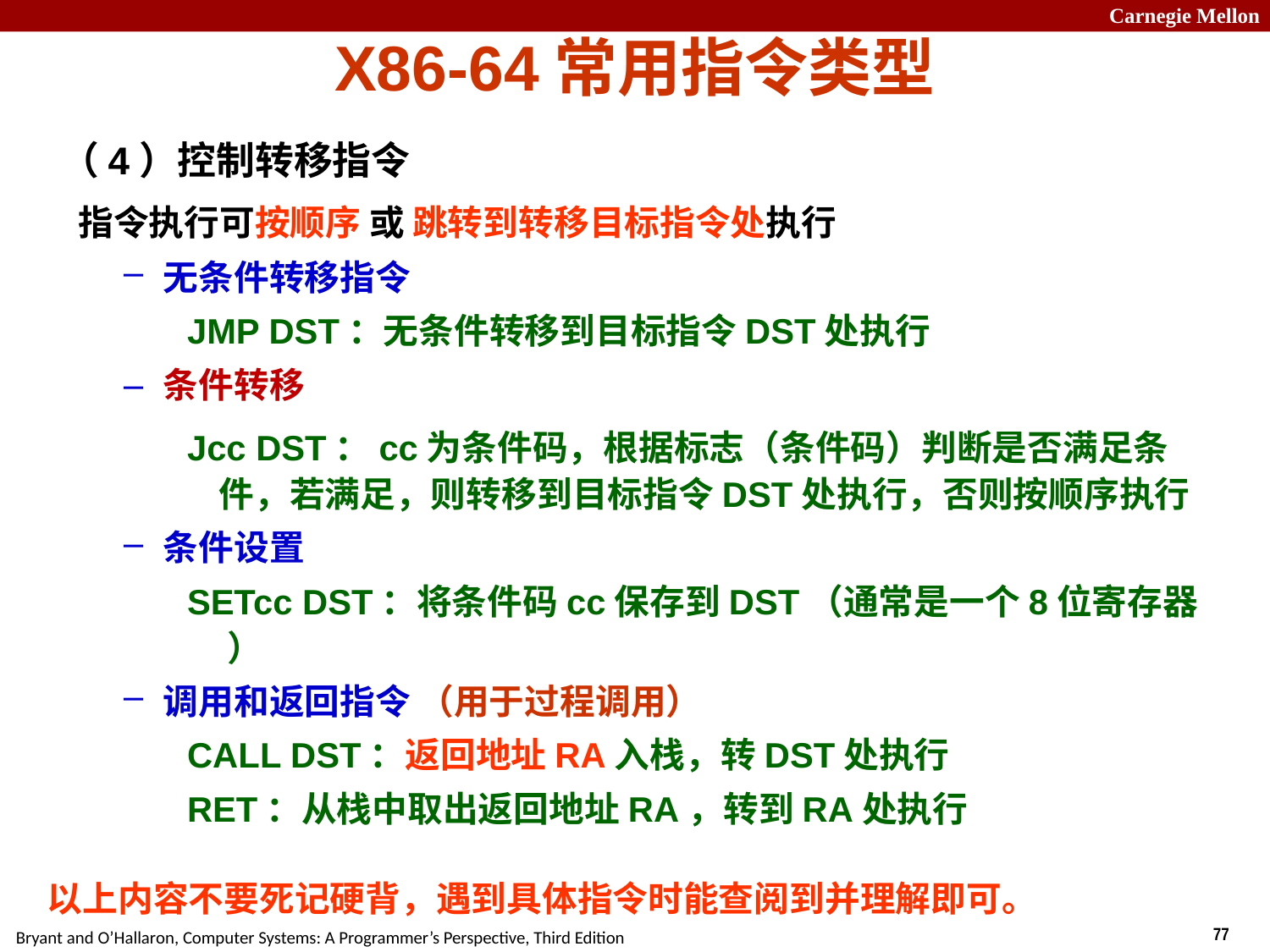

X86-64常用指令类型
（4）控制转移指令
 指令执行可按顺序 或 跳转到转移目标指令处执行
无条件转移指令
JMP DST：无条件转移到目标指令DST处执行
条件转移
Jcc DST：cc为条件码，根据标志（条件码）判断是否满足条件，若满足，则转移到目标指令DST处执行，否则按顺序执行
条件设置
SETcc DST：将条件码cc保存到DST（通常是一个8位寄存器 ）
调用和返回指令 （用于过程调用）
CALL DST：返回地址RA入栈，转DST处执行
RET：从栈中取出返回地址RA，转到RA处执行

以上内容不要死记硬背，遇到具体指令时能查阅到并理解即可。